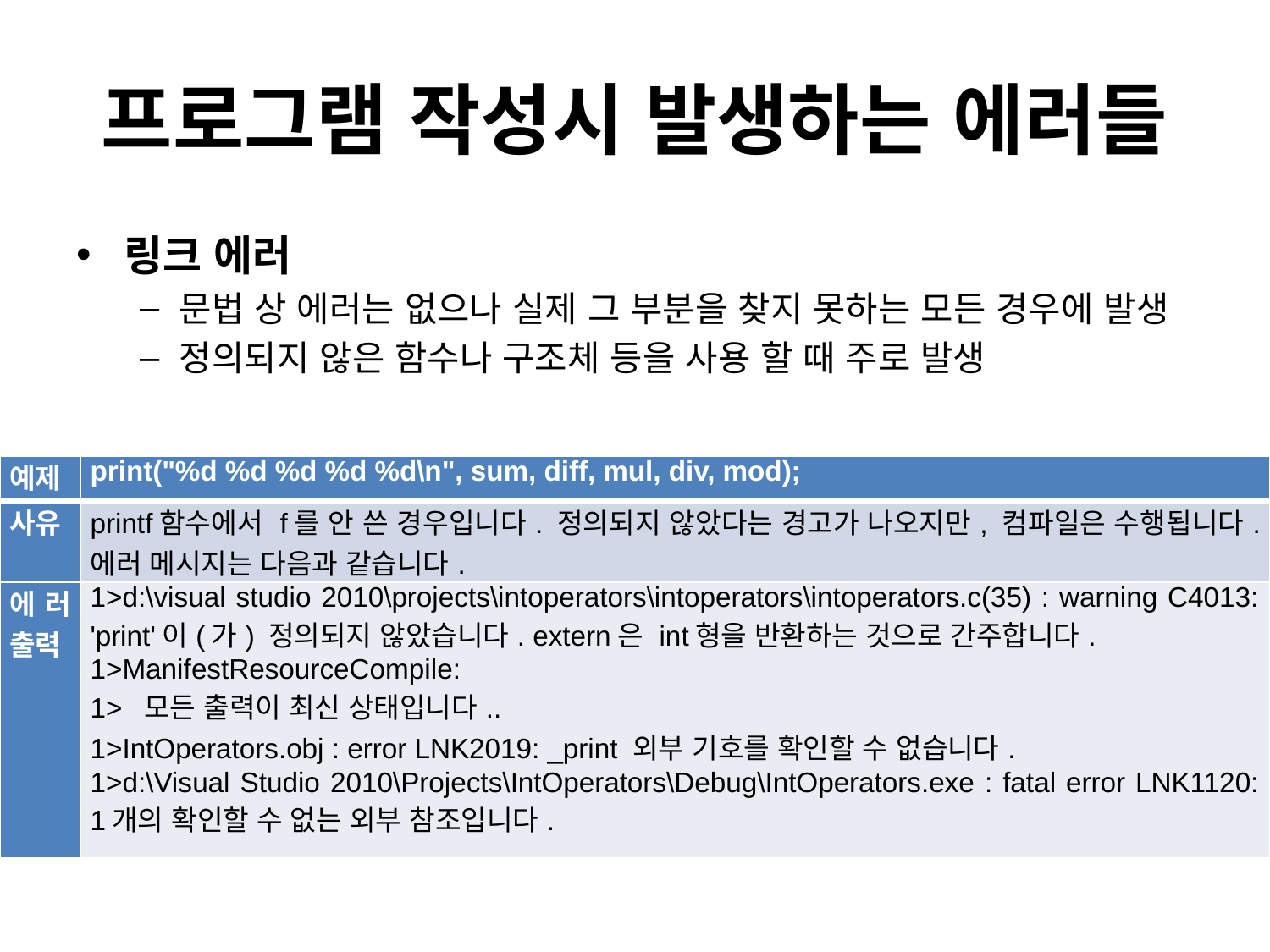

# 프로그램 작성시 발생하는 에러들
링크 에러
문법 상 에러는 없으나 실제 그 부분을 찾지 못하는 모든 경우에 발생
정의되지 않은 함수나 구조체 등을 사용 할 때 주로 발생
| 예제 | print("%d %d %d %d %d\n", sum, diff, mul, div, mod); |
| --- | --- |
| 사유 | printf함수에서 f를 안 쓴 경우입니다. 정의되지 않았다는 경고가 나오지만, 컴파일은 수행됩니다. 에러 메시지는 다음과 같습니다. |
| 에러출력 | 1>d:\visual studio 2010\projects\intoperators\intoperators\intoperators.c(35) : warning C4013: 'print'이(가) 정의되지 않았습니다. extern은 int형을 반환하는 것으로 간주합니다. 1>ManifestResourceCompile: 1> 모든 출력이 최신 상태입니다.. 1>IntOperators.obj : error LNK2019: \_print 외부 기호를 확인할 수 없습니다. 1>d:\Visual Studio 2010\Projects\IntOperators\Debug\IntOperators.exe : fatal error LNK1120: 1개의 확인할 수 없는 외부 참조입니다. |